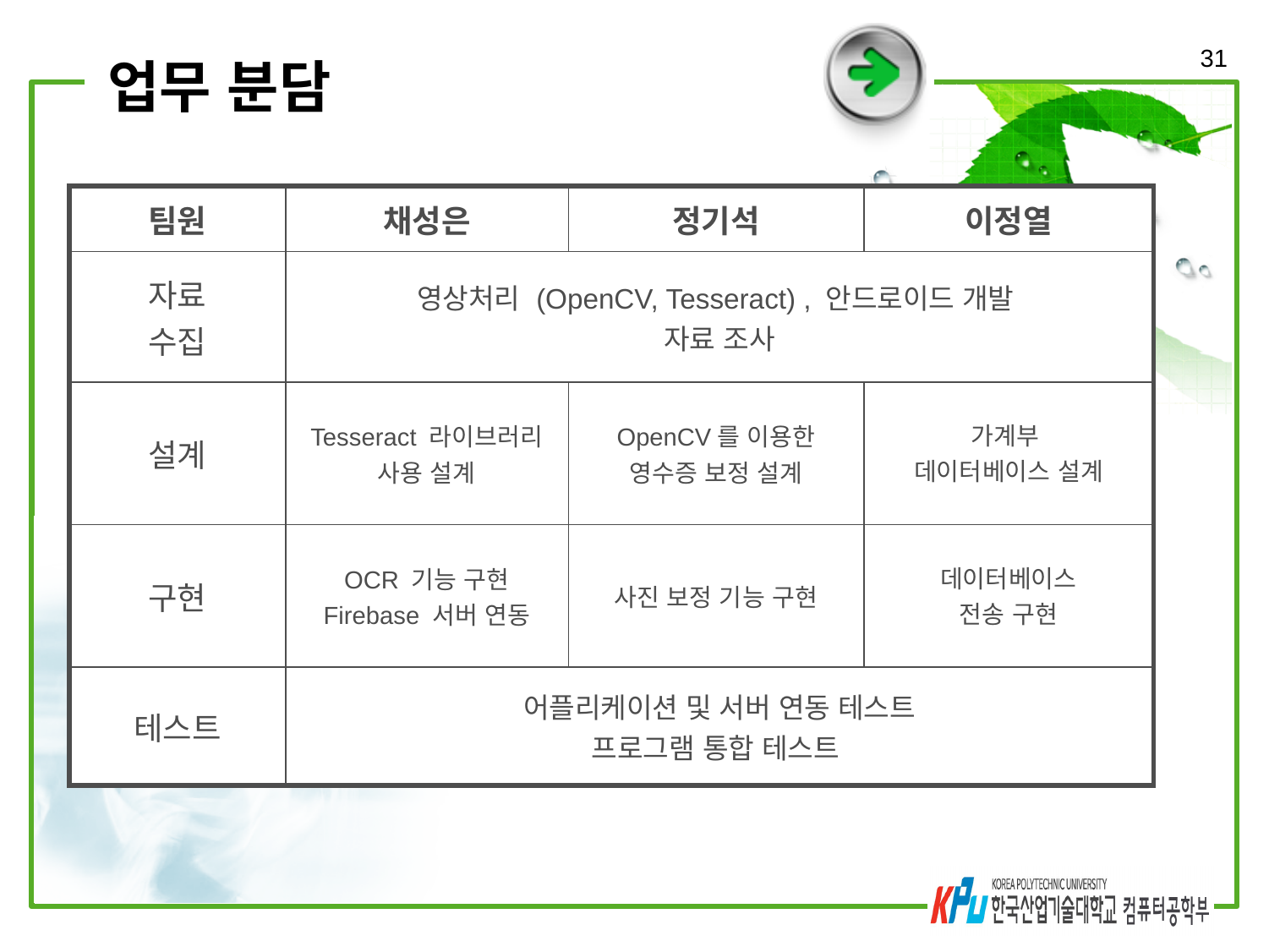

31
# 업무 분담
| 팀원 | 채성은 | 정기석 | 이정열 |
| --- | --- | --- | --- |
| 자료 수집 | 영상처리 (OpenCV, Tesseract) , 안드로이드 개발 자료 조사 |  |  |
| 설계 | Tesseract 라이브러리 사용 설계 | OpenCV를 이용한 영수증 보정 설계 | 가계부 데이터베이스 설계 |
| 구현 | OCR 기능 구현 Firebase 서버 연동 | 사진 보정 기능 구현 | 데이터베이스 전송 구현 |
| 테스트 | 어플리케이션 및 서버 연동 테스트 프로그램 통합 테스트 |  |  |